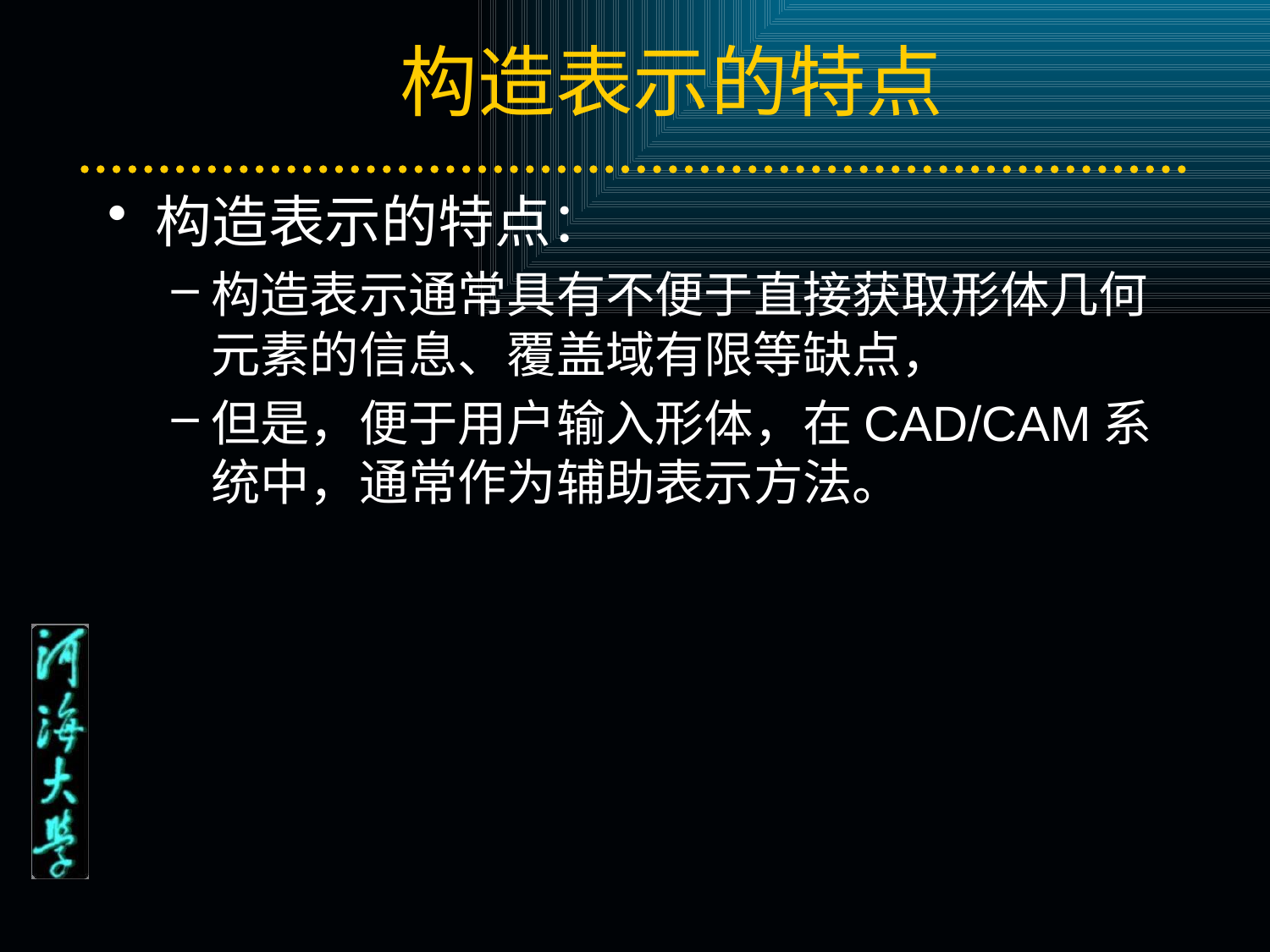

# 构造表示的特点
构造表示的特点：
构造表示通常具有不便于直接获取形体几何元素的信息、覆盖域有限等缺点，
但是，便于用户输入形体，在CAD/CAM系统中，通常作为辅助表示方法。

57